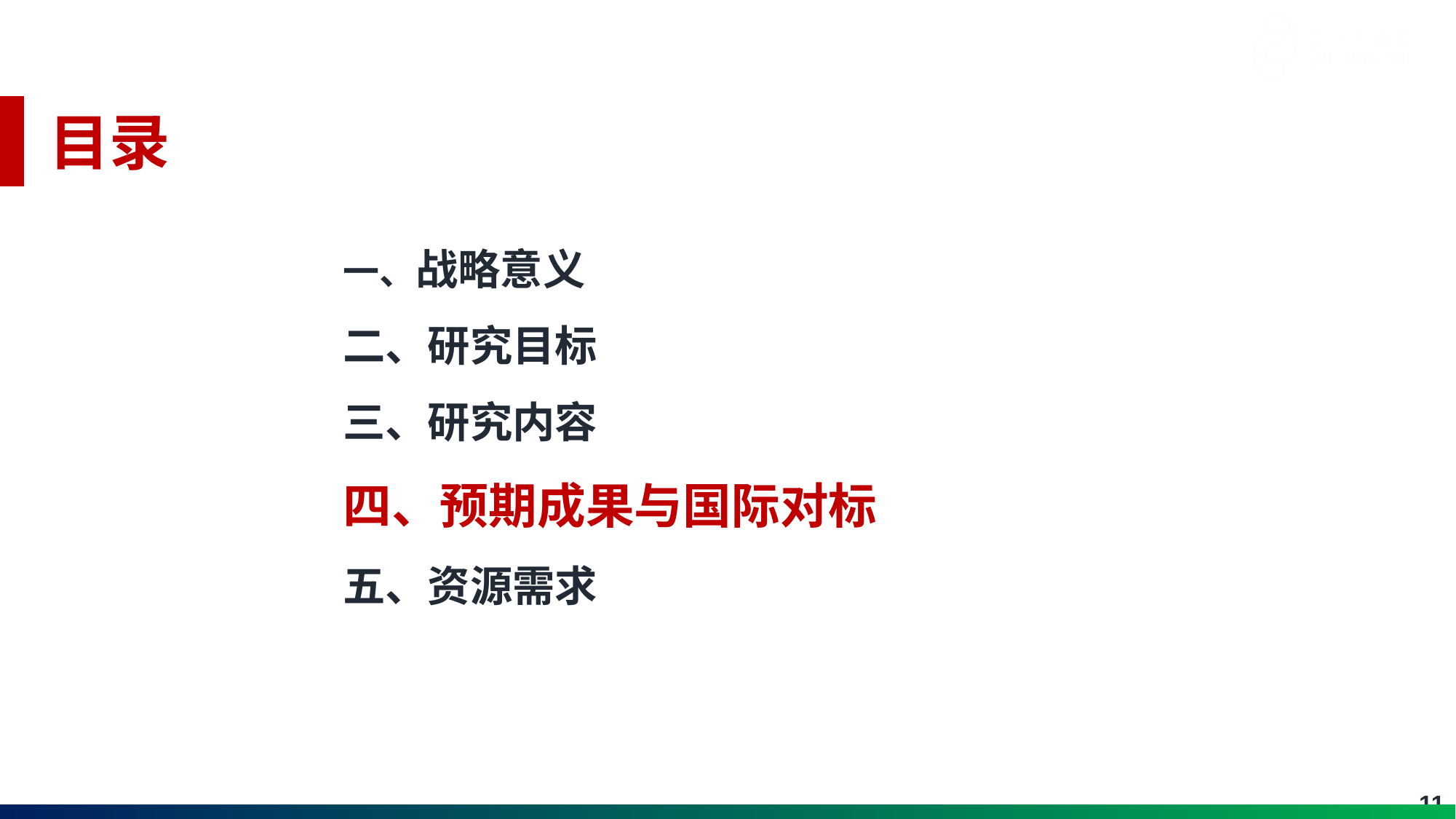

目录
一、战略意义
二、研究目标
三、研究内容
四、预期成果与国际对标
五、资源需求